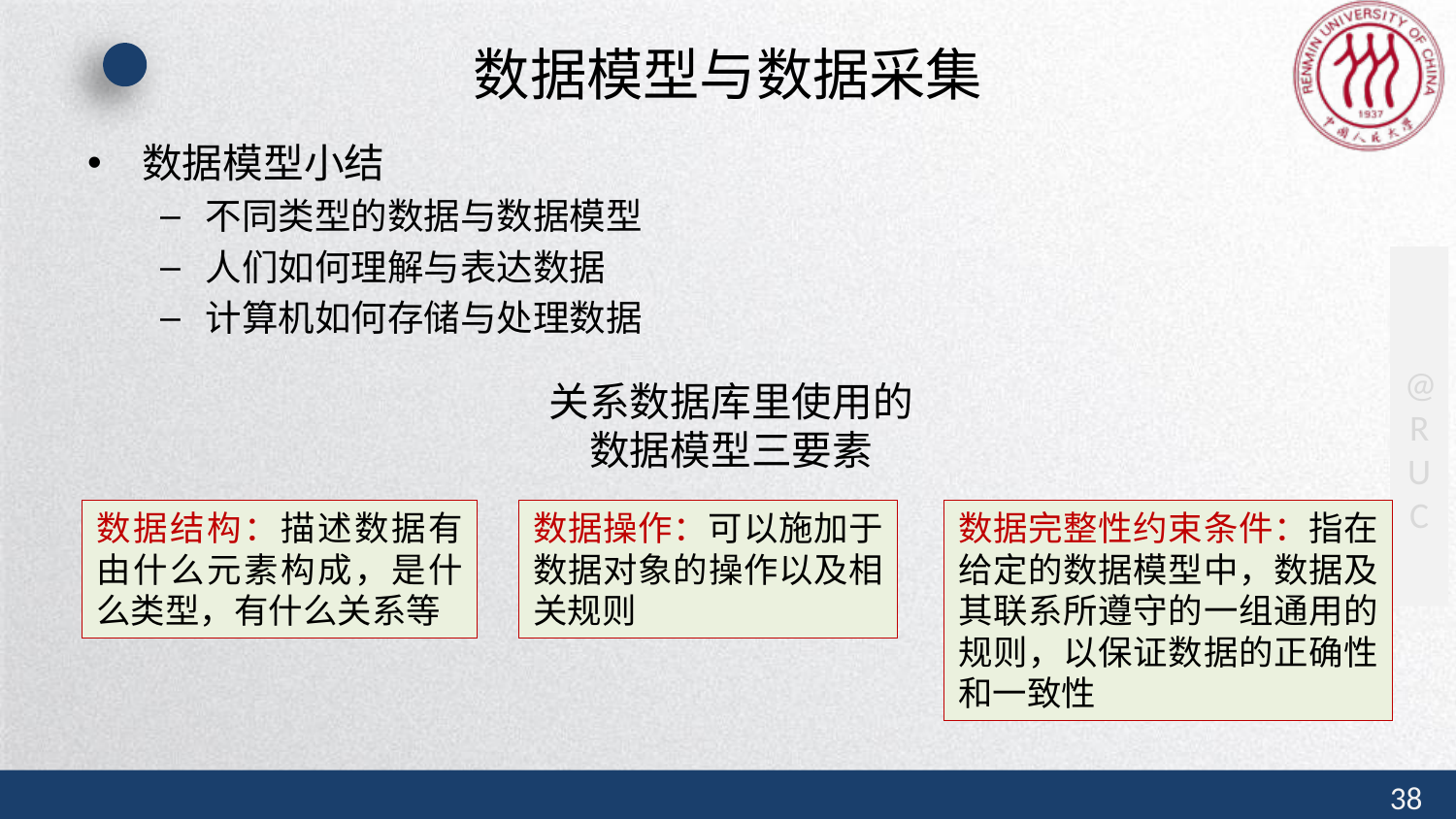

# 数据模型与数据采集
数据模型小结
不同类型的数据与数据模型
人们如何理解与表达数据
计算机如何存储与处理数据

关系数据库里使用的
数据模型三要素
数据结构：描述数据有由什么元素构成，是什么类型，有什么关系等
数据操作：可以施加于数据对象的操作以及相关规则
数据完整性约束条件：指在给定的数据模型中，数据及其联系所遵守的一组通用的规则，以保证数据的正确性和一致性